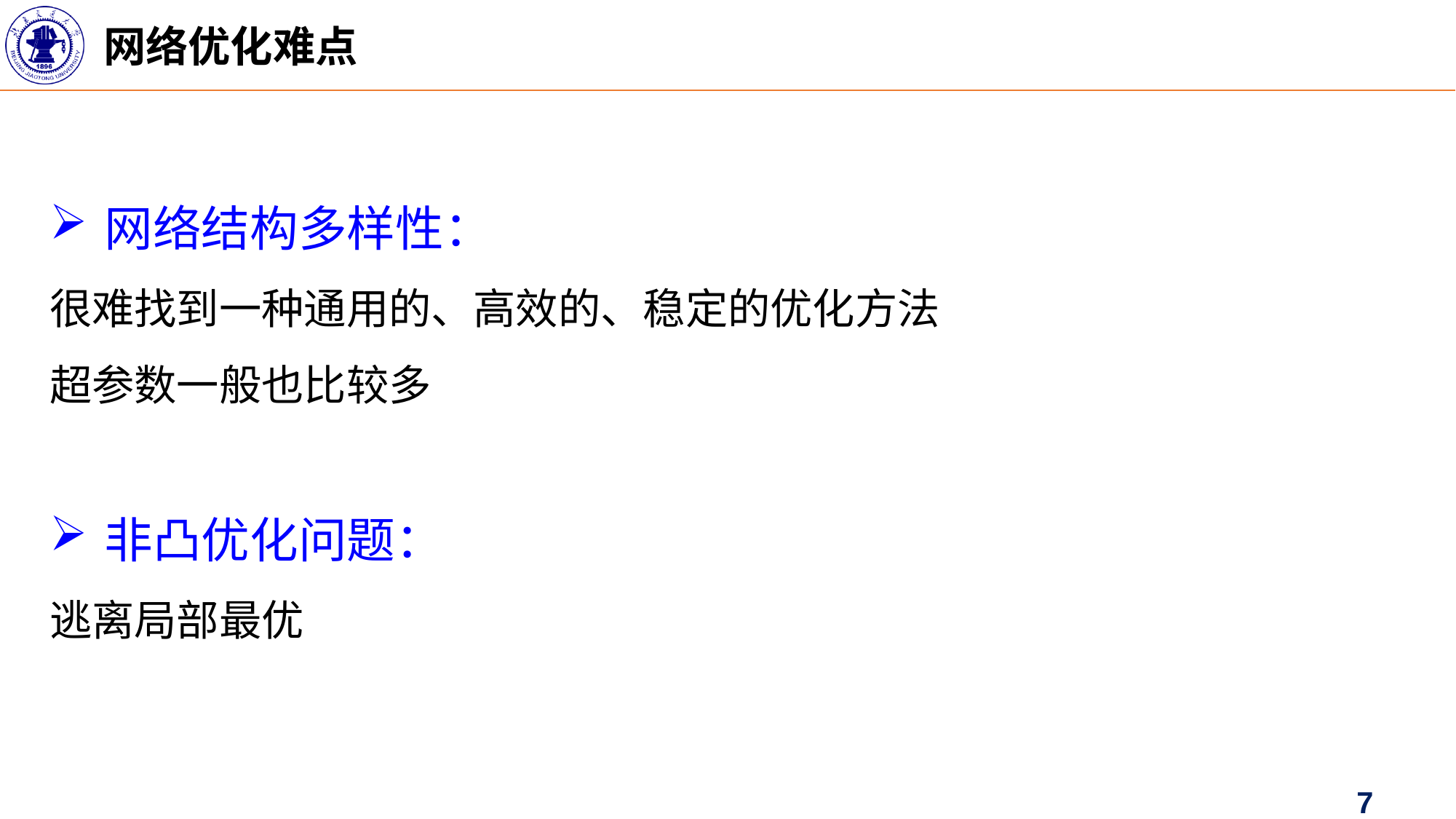

网络优化难点
网络结构多样性：
很难找到一种通用的、高效的、稳定的优化方法
超参数一般也比较多

非凸优化问题：
逃离局部最优